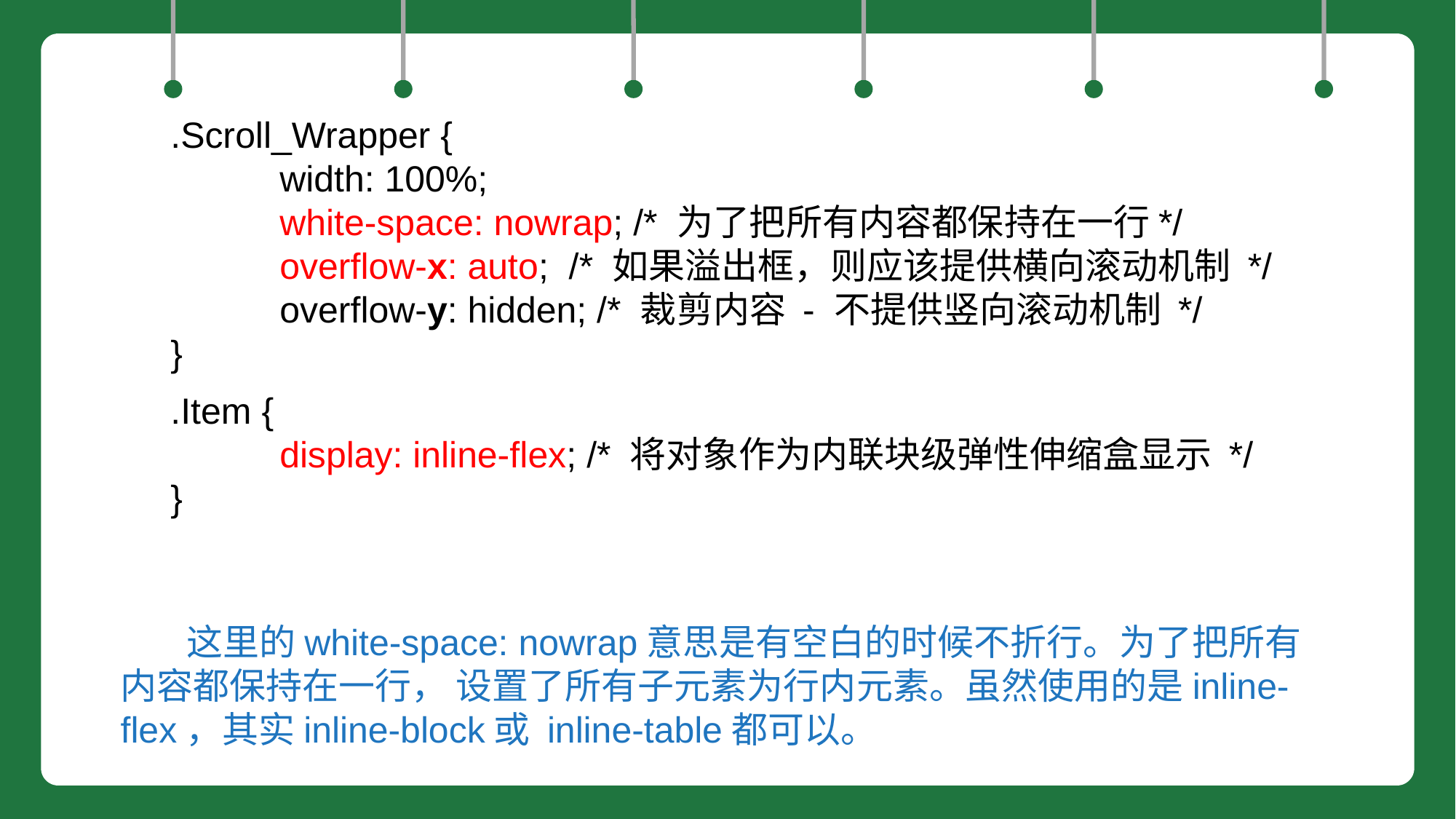

.Scroll_Wrapper {
	width: 100%;
	white-space: nowrap; /* 为了把所有内容都保持在一行*/
	overflow-x: auto;  /* 如果溢出框，则应该提供横向滚动机制 */
	overflow-y: hidden; /* 裁剪内容 - 不提供竖向滚动机制 */
}
.Item {
	display: inline-flex; /* 将对象作为内联块级弹性伸缩盒显示 */
}
       这里的white-space: nowrap意思是有空白的时候不折行。为了把所有内容都保持在一行， 设置了所有子元素为行内元素。虽然使用的是inline-flex，其实inline-block或 inline-table都可以。